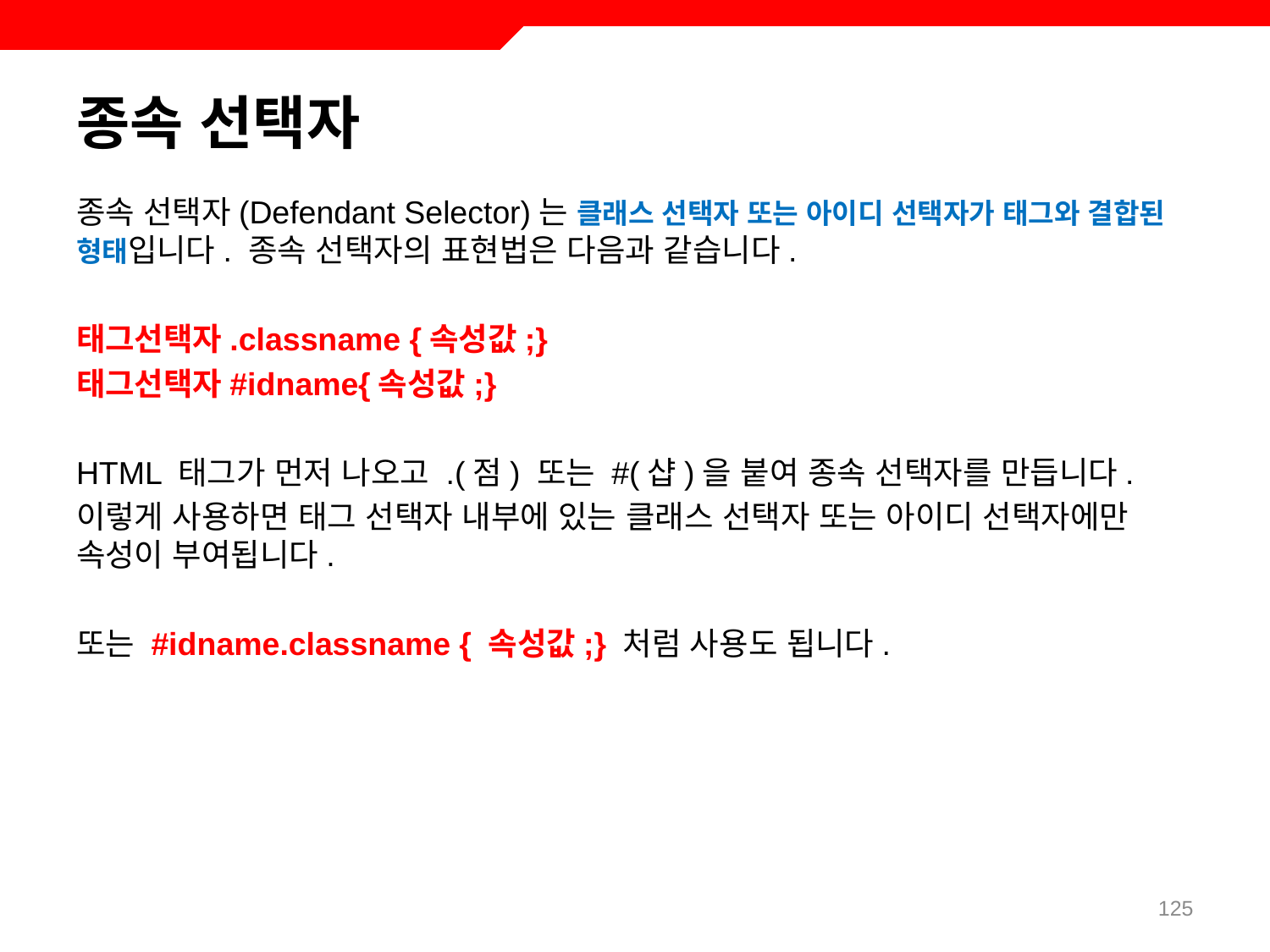

# 종속 선택자
종속 선택자(Defendant Selector)는 클래스 선택자 또는 아이디 선택자가 태그와 결합된 형태입니다. 종속 선택자의 표현법은 다음과 같습니다.

태그선택자.classname {속성값;}
태그선택자#idname{속성값;}

HTML 태그가 먼저 나오고 .(점) 또는 #(샵)을 붙여 종속 선택자를 만듭니다.
이렇게 사용하면 태그 선택자 내부에 있는 클래스 선택자 또는 아이디 선택자에만 속성이 부여됩니다.

또는 #idname.classname { 속성값;} 처럼 사용도 됩니다.

125